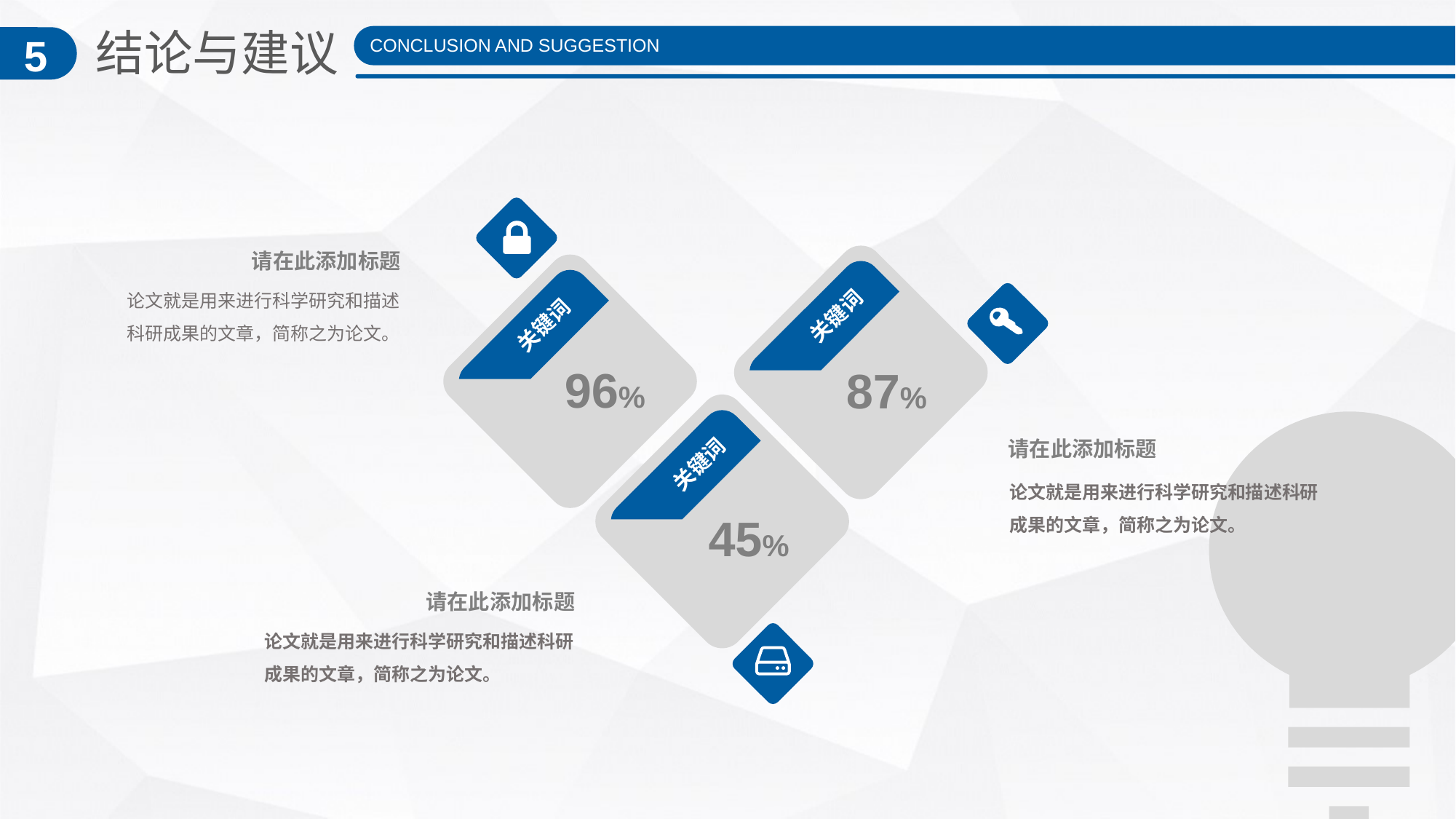

结论与建议
5

CONCLUSION AND SUGGESTION

请在此添加标题
论文就是用来进行科学研究和描述科研成果的文章，简称之为论文。

关键词
87%

关键词
96%

关键词
45%

请在此添加标题
论文就是用来进行科学研究和描述科研成果的文章，简称之为论文。
请在此添加标题
论文就是用来进行科学研究和描述科研成果的文章，简称之为论文。